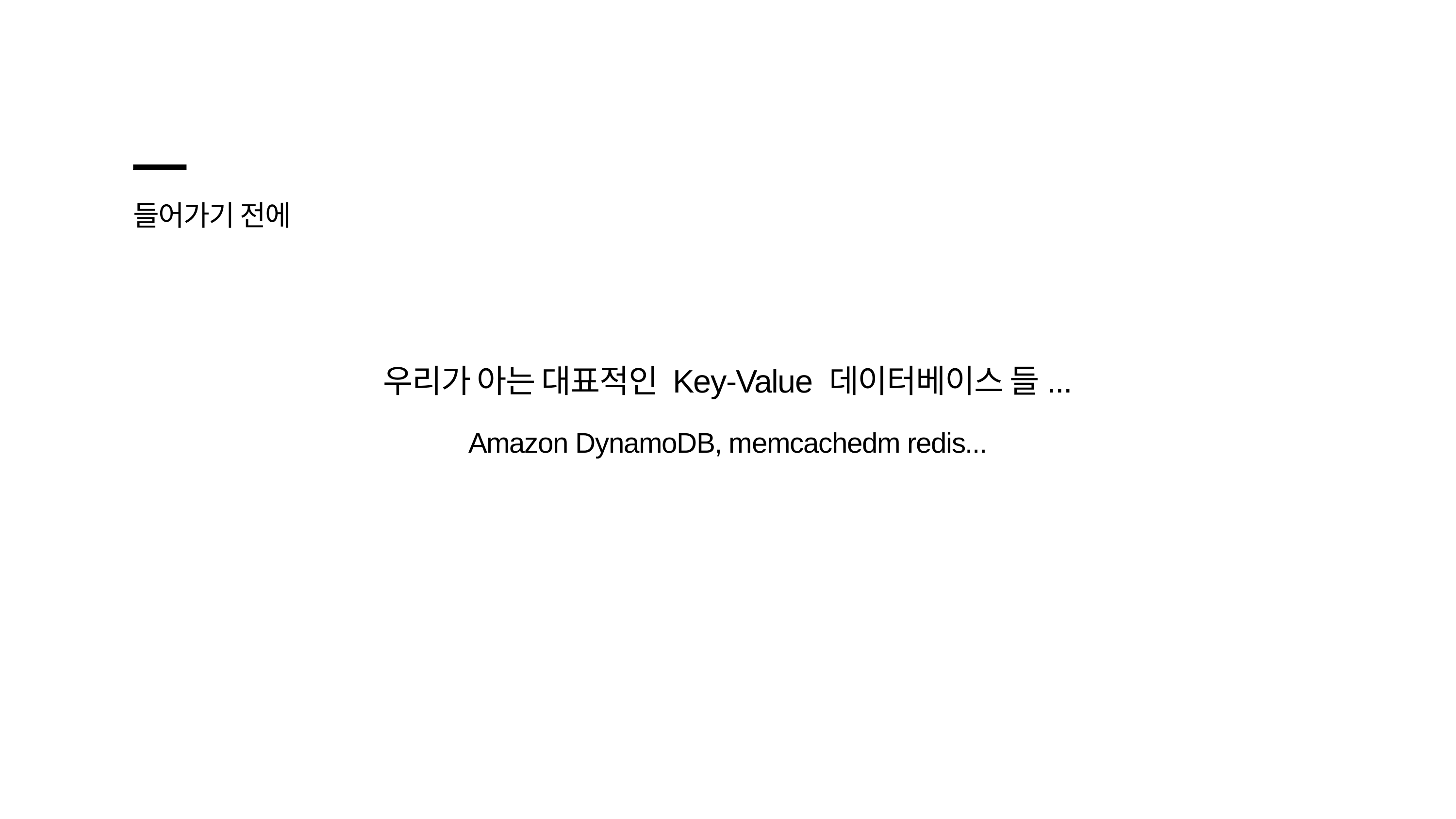

들어가기 전에
우리가 아는 대표적인 Key-Value 데이터베이스 들...
Amazon DynamoDB, memcachedm redis...